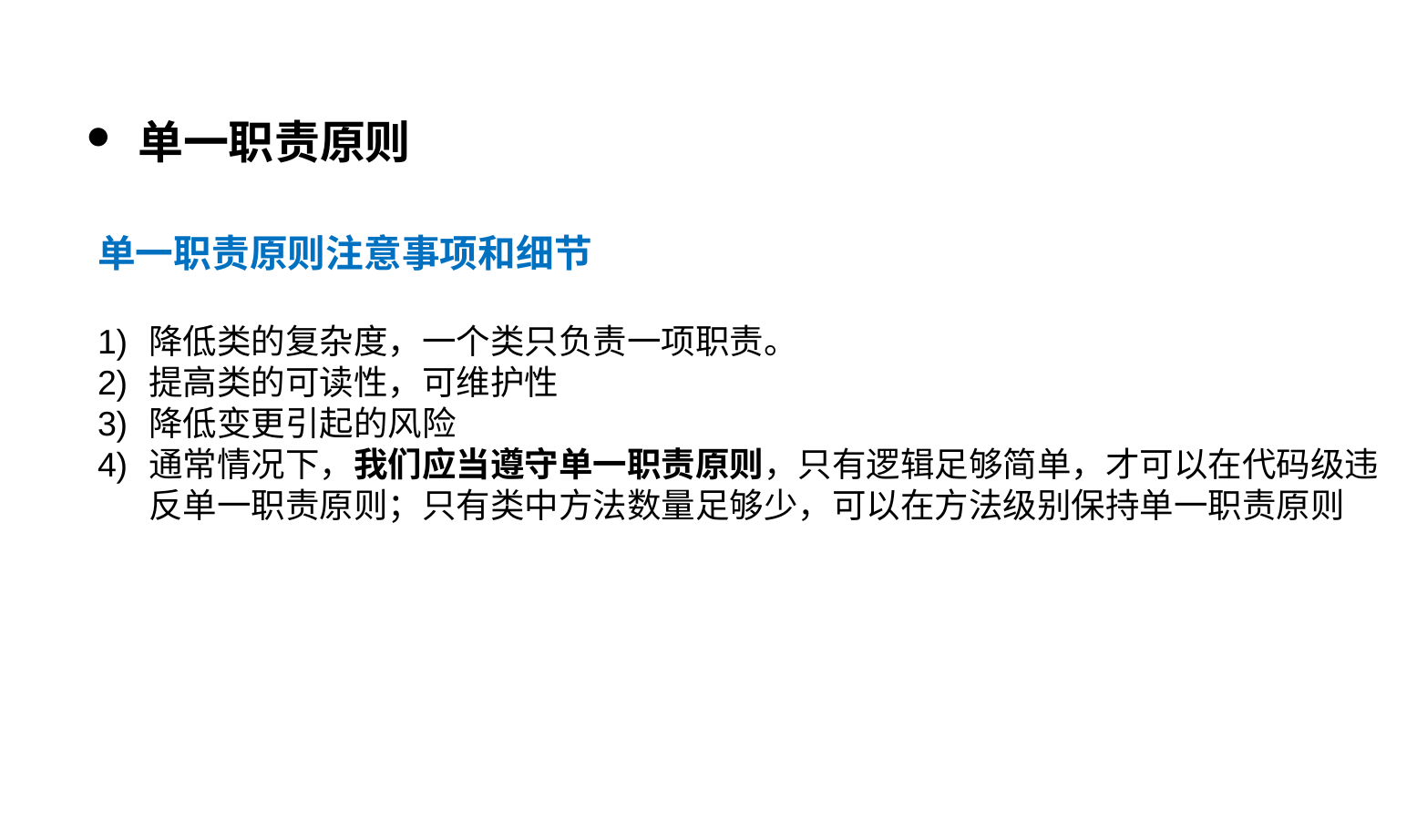

单一职责原则

单一职责原则注意事项和细节

降低类的复杂度，一个类只负责一项职责。
提高类的可读性，可维护性
降低变更引起的风险
通常情况下，我们应当遵守单一职责原则，只有逻辑足够简单，才可以在代码级违反单一职责原则；只有类中方法数量足够少，可以在方法级别保持单一职责原则